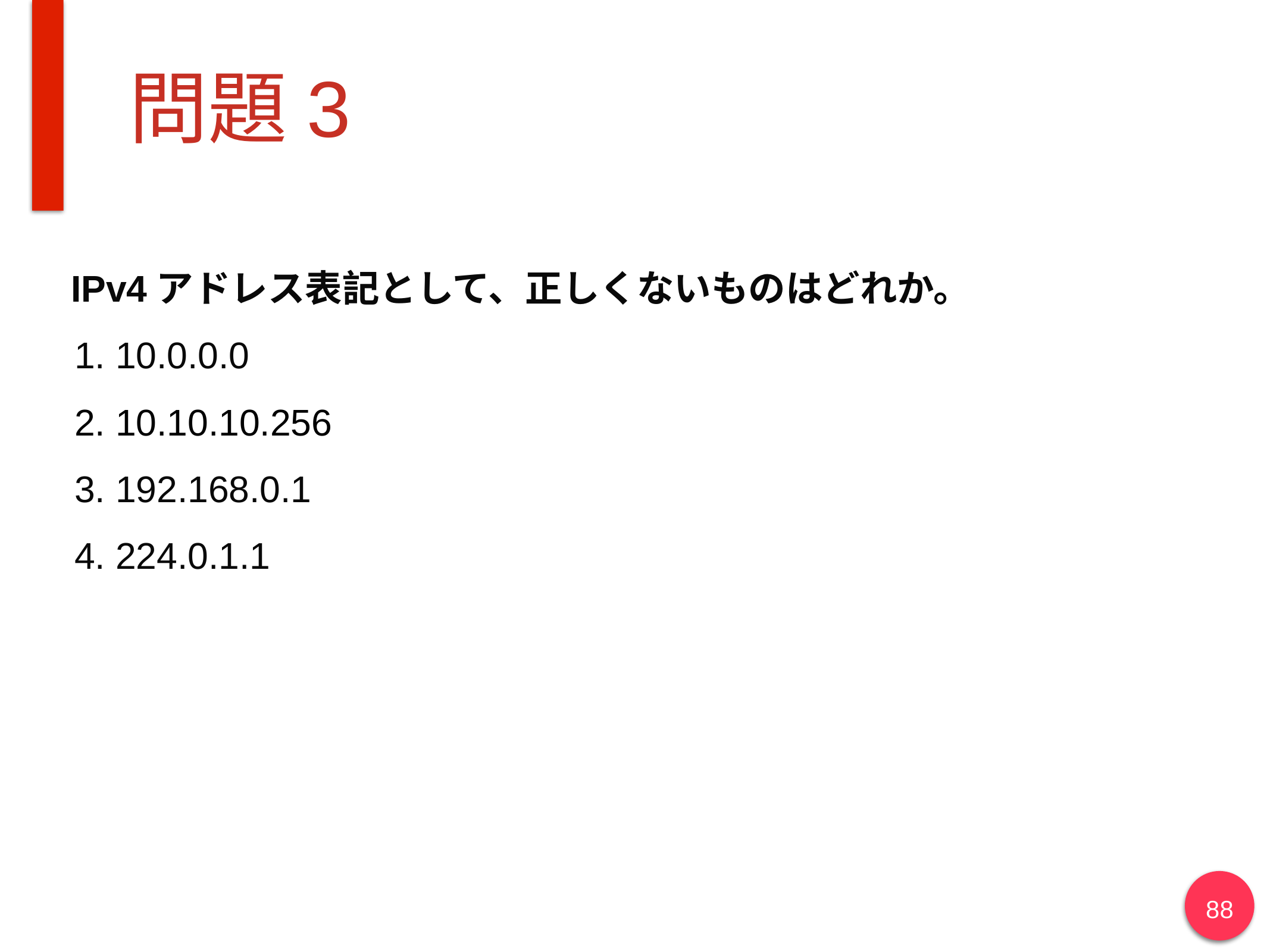

# 問題3
IPv4アドレス表記として、正しくないものはどれか。
10.0.0.0
10.10.10.256
192.168.0.1
224.0.1.1

88